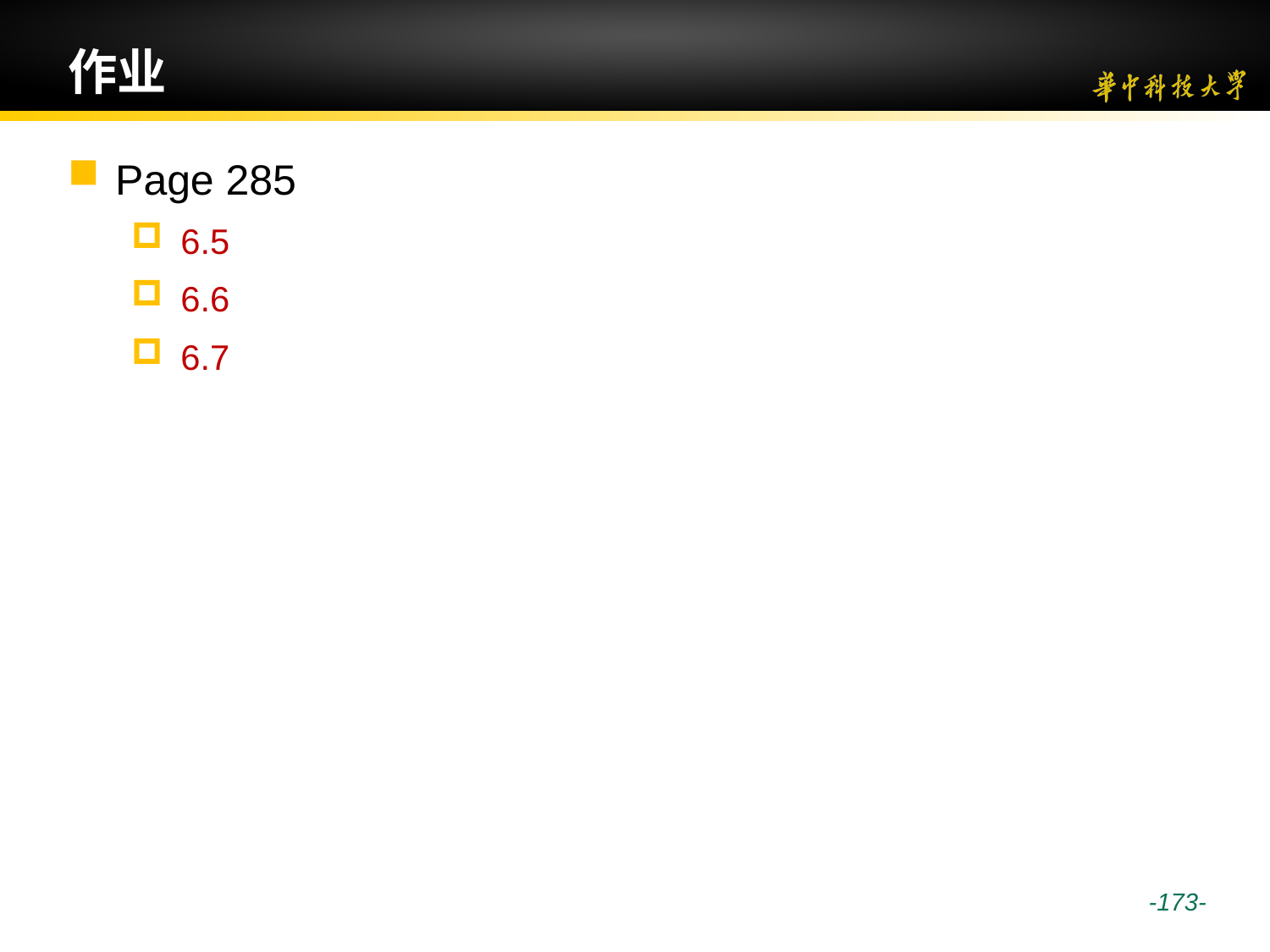

# 作业
Page 285
6.5
6.6
6.7
 -173-